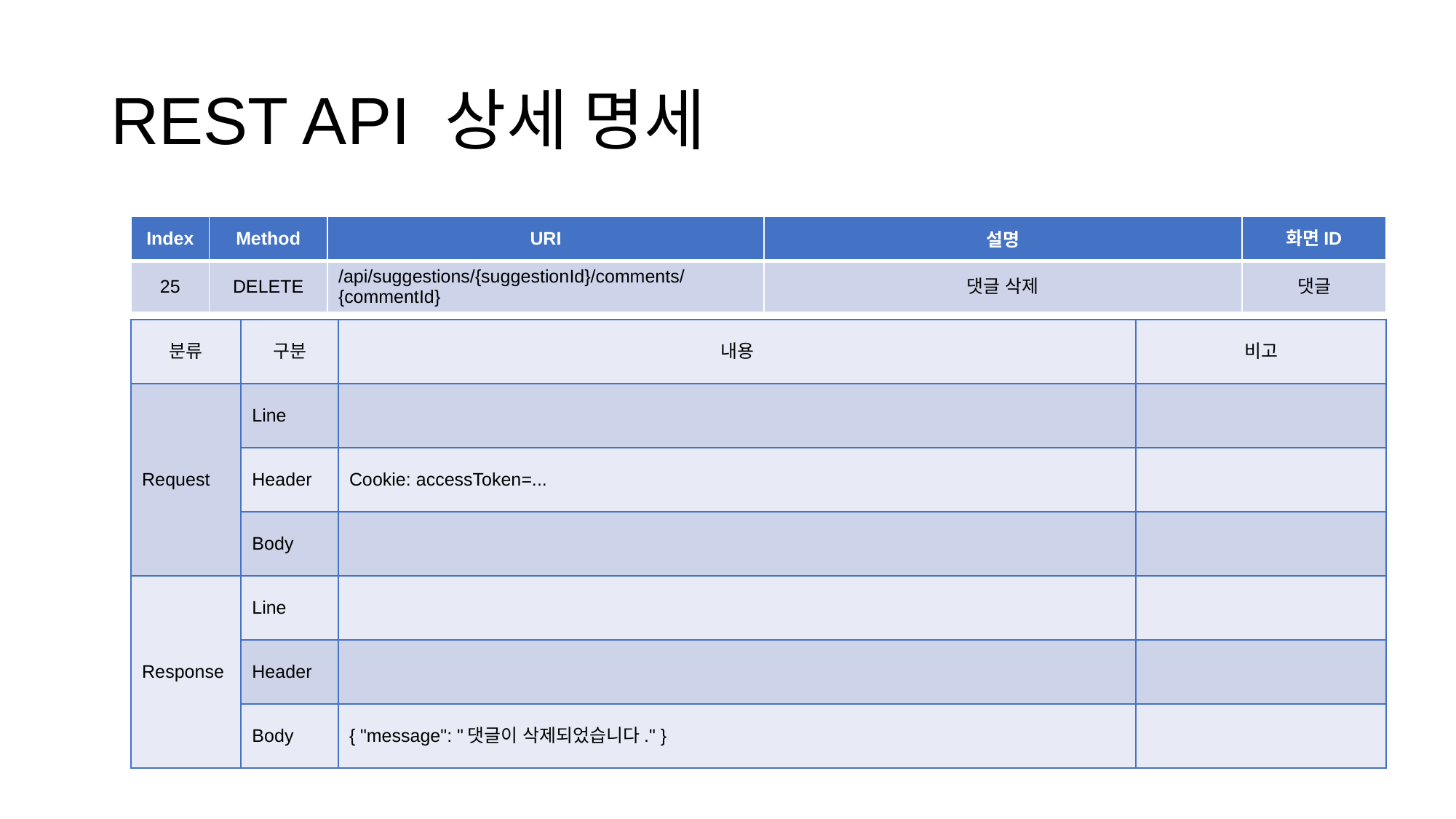

# REST API 상세 명세
| Index | Method | URI | 설명 | 화면ID |
| --- | --- | --- | --- | --- |
| 25 | DELETE | /api/suggestions/{suggestionId}/comments/{commentId} | 댓글 삭제 | 댓글 |
| 분류 | 구분 | 내용 | 비고 |
| --- | --- | --- | --- |
| Request | Line |  |  |
|  | Header | Cookie: accessToken=... |  |
|  | Body |  |  |
| Response | Line |  |  |
|  | Header |  |  |
|  | Body | { "message": "댓글이 삭제되었습니다." } |  |